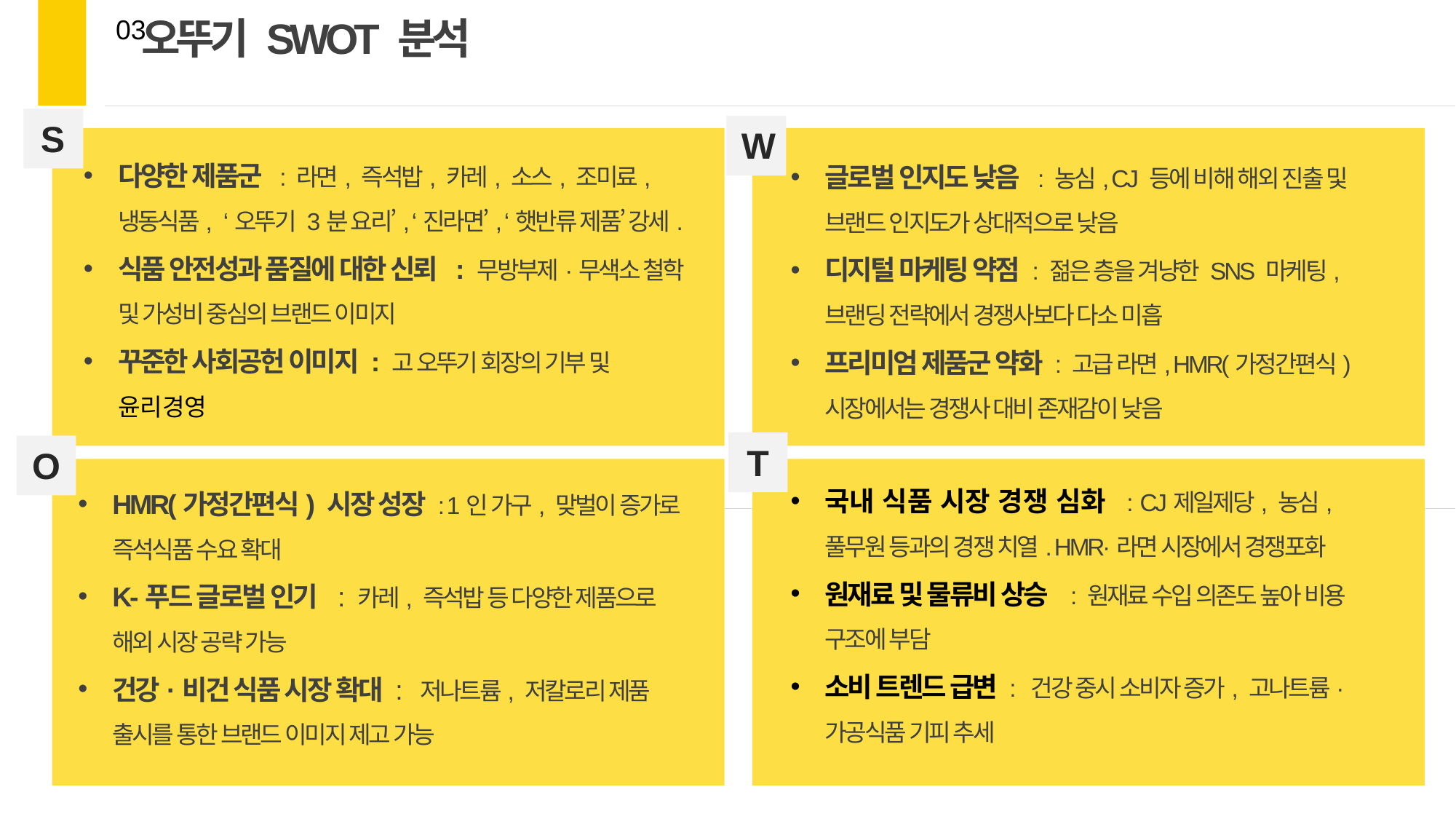

오뚜기 SWOT 분석
03

S

W

다양한 제품군  : 라면, 즉석밥, 카레, 소스, 조미료, 냉동식품,   ‘오뚜기 3분 요리’, ‘진라면’, ‘햇반류 제품’ 강세.
식품 안전성과 품질에 대한 신뢰  : 무방부제·무색소 철학 및 가성비 중심의 브랜드 이미지
꾸준한 사회공헌 이미지 : 고 오뚜기 회장의 기부 및 윤리경영
HMR(가정간편식) 시장 성장 : 1인 가구, 맞벌이 증가로 즉석식품 수요 확대
K-푸드 글로벌 인기  : 카레, 즉석밥 등 다양한 제품으로 해외 시장 공략 가능
건강·비건 식품 시장 확대 :  저나트륨, 저칼로리 제품 출시를 통한 브랜드 이미지 제고 가능
글로벌 인지도 낮음  : 농심, CJ 등에 비해 해외 진출 및 브랜드 인지도가 상대적으로 낮음
디지털 마케팅 약점 : 젊은 층을 겨냥한 SNS 마케팅, 브랜딩 전략에서 경쟁사보다 다소 미흡
프리미엄 제품군 약화 : 고급 라면, HMR(가정간편식) 시장에서는 경쟁사 대비 존재감이 낮음
국내 식품 시장 경쟁 심화  :  CJ제일제당, 농심, 풀무원 등과의 경쟁 치열. HMR·라면 시장에서 경쟁포화
원재료 및 물류비 상승  : 원재료 수입 의존도 높아 비용 구조에 부담
소비 트렌드 급변 :  건강 중시 소비자 증가, 고나트륨·가공식품 기피 추세

T

O